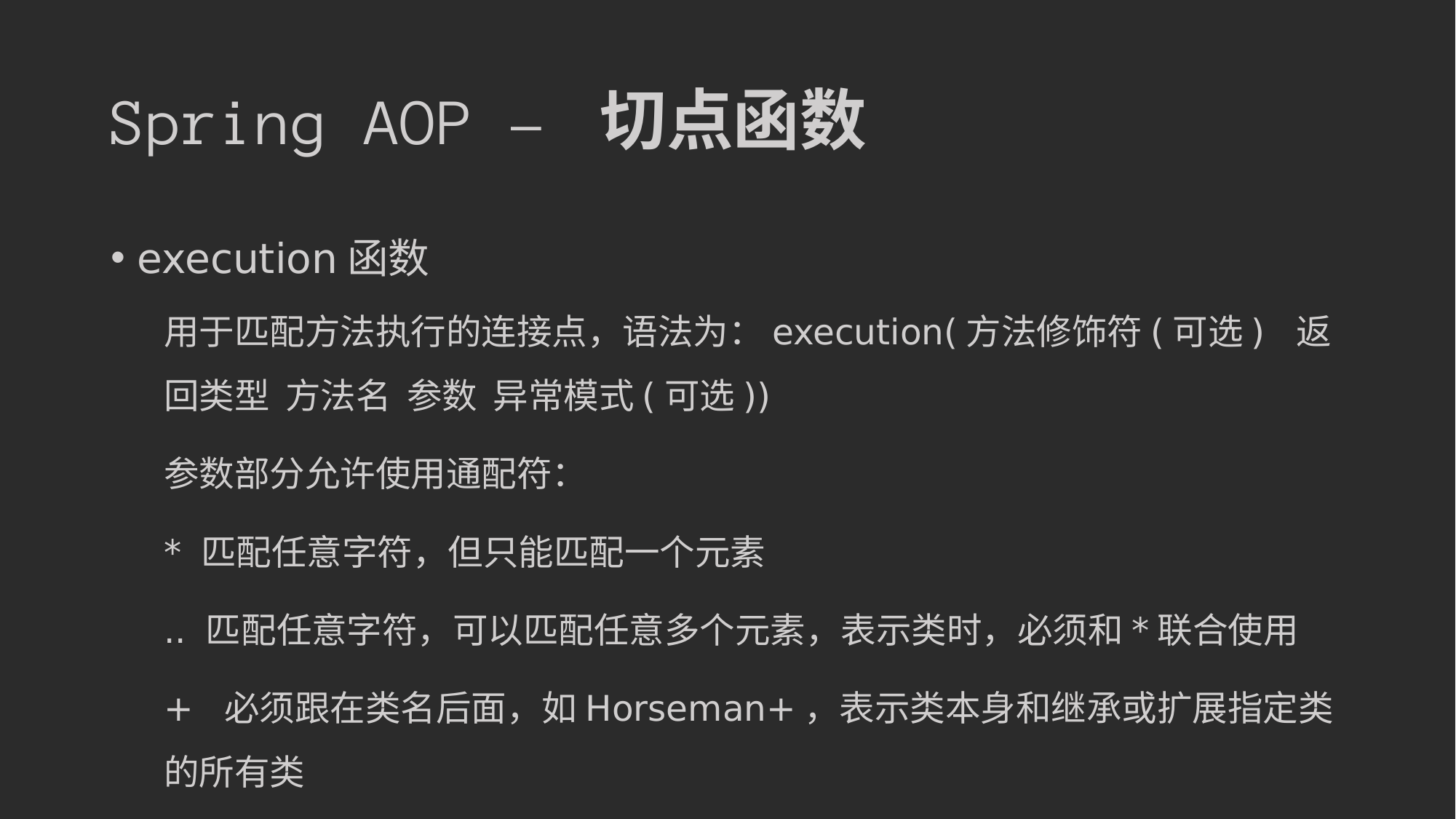

# Spring AOP – 切点函数
execution函数
用于匹配方法执行的连接点，语法为：execution(方法修饰符(可选)  返回类型  方法名  参数  异常模式(可选))
参数部分允许使用通配符：
* 匹配任意字符，但只能匹配一个元素
.. 匹配任意字符，可以匹配任意多个元素，表示类时，必须和*联合使用
+  必须跟在类名后面，如Horseman+，表示类本身和继承或扩展指定类的所有类